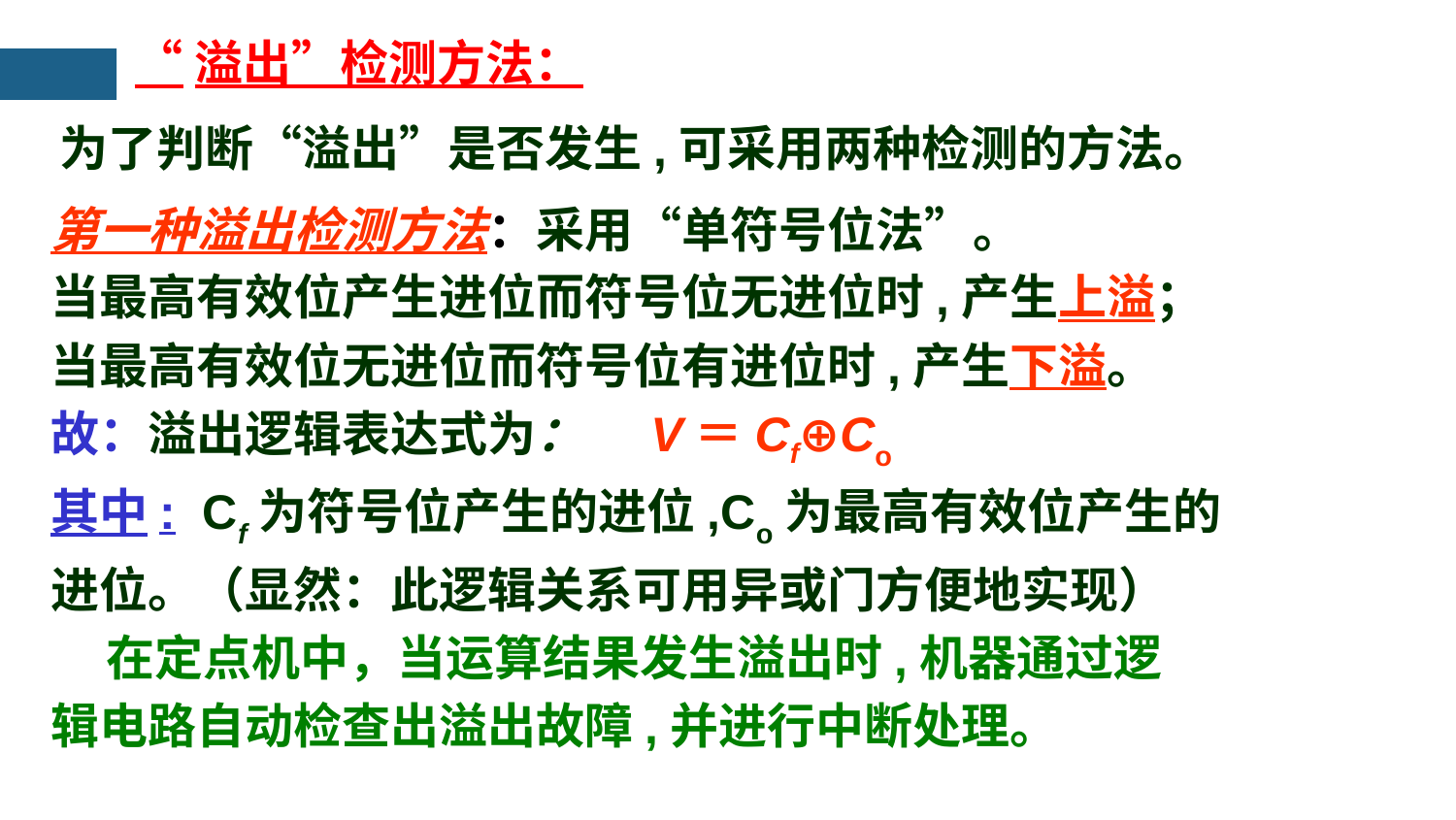

“溢出”检测方法：
为了判断“溢出”是否发生,可采用两种检测的方法。
第一种溢出检测方法：采用“单符号位法”。
当最高有效位产生进位而符号位无进位时,产生上溢；
当最高有效位无进位而符号位有进位时,产生下溢。
故：溢出逻辑表达式为：     V＝Cf⊕Co
其中:  Cf为符号位产生的进位,Co为最高有效位产生的
进位。（显然：此逻辑关系可用异或门方便地实现）
    在定点机中，当运算结果发生溢出时,机器通过逻
辑电路自动检查出溢出故障,并进行中断处理。